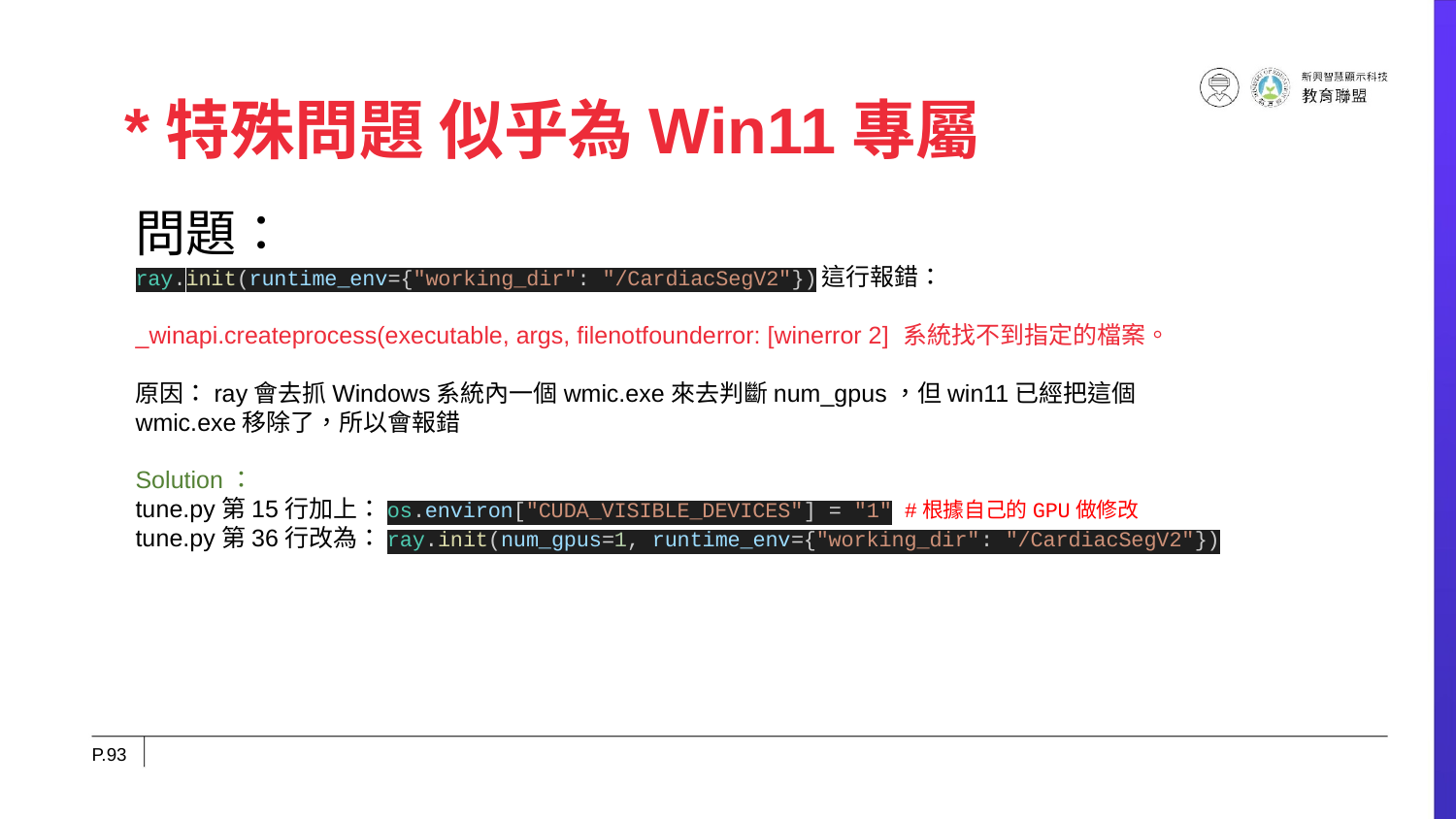

# *特殊問題 似乎為Win11專屬
問題：
ray.init(runtime_env={"working_dir": "/CardiacSegV2"})這行報錯：
_winapi.createprocess(executable, args, filenotfounderror: [winerror 2] 系統找不到指定的檔案。

原因：ray會去抓Windows系統內一個wmic.exe來去判斷num_gpus，但win11已經把這個wmic.exe移除了，所以會報錯
Solution：
tune.py第15行加上：os.environ["CUDA_VISIBLE_DEVICES"] = "1" #根據自己的GPU做修改
tune.py第36行改為：ray.init(num_gpus=1, runtime_env={"working_dir": "/CardiacSegV2"})
P.93